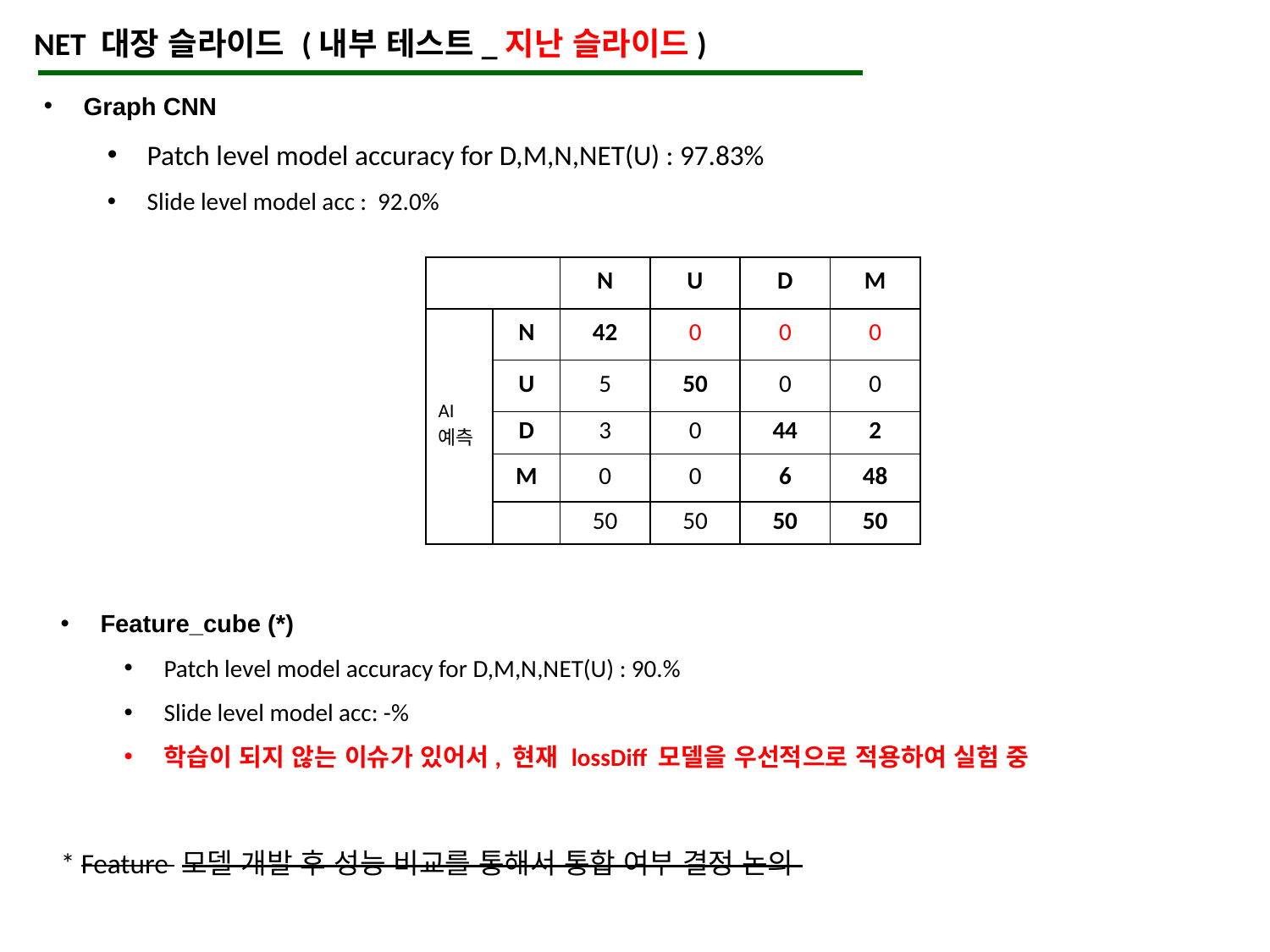

NET 대장 슬라이드 (내부 테스트_지난 슬라이드)
Graph CNN
Patch level model accuracy for D,M,N,NET(U) : 97.83%
Slide level model acc :  92.0%

|  |  | N | U | D | M |
| --- | --- | --- | --- | --- | --- |
| AI 예측 | N | 42 | 0 | 0 | 0 |
|  | U | 5 | 50 | 0 | 0 |
|  | D | 3 | 0 | 44 | 2 |
|  | M | 0 | 0 | 6 | 48 |
|  |  | 50 | 50 | 50 | 50 |
Feature_cube (*)
Patch level model accuracy for D,M,N,NET(U) : 90.%
Slide level model acc: -%
학습이 되지 않는 이슈가 있어서, 현재 lossDiff 모델을 우선적으로 적용하여 실험 중
* Feature 모델 개발 후 성능 비교를 통해서 통합 여부 결정 논의